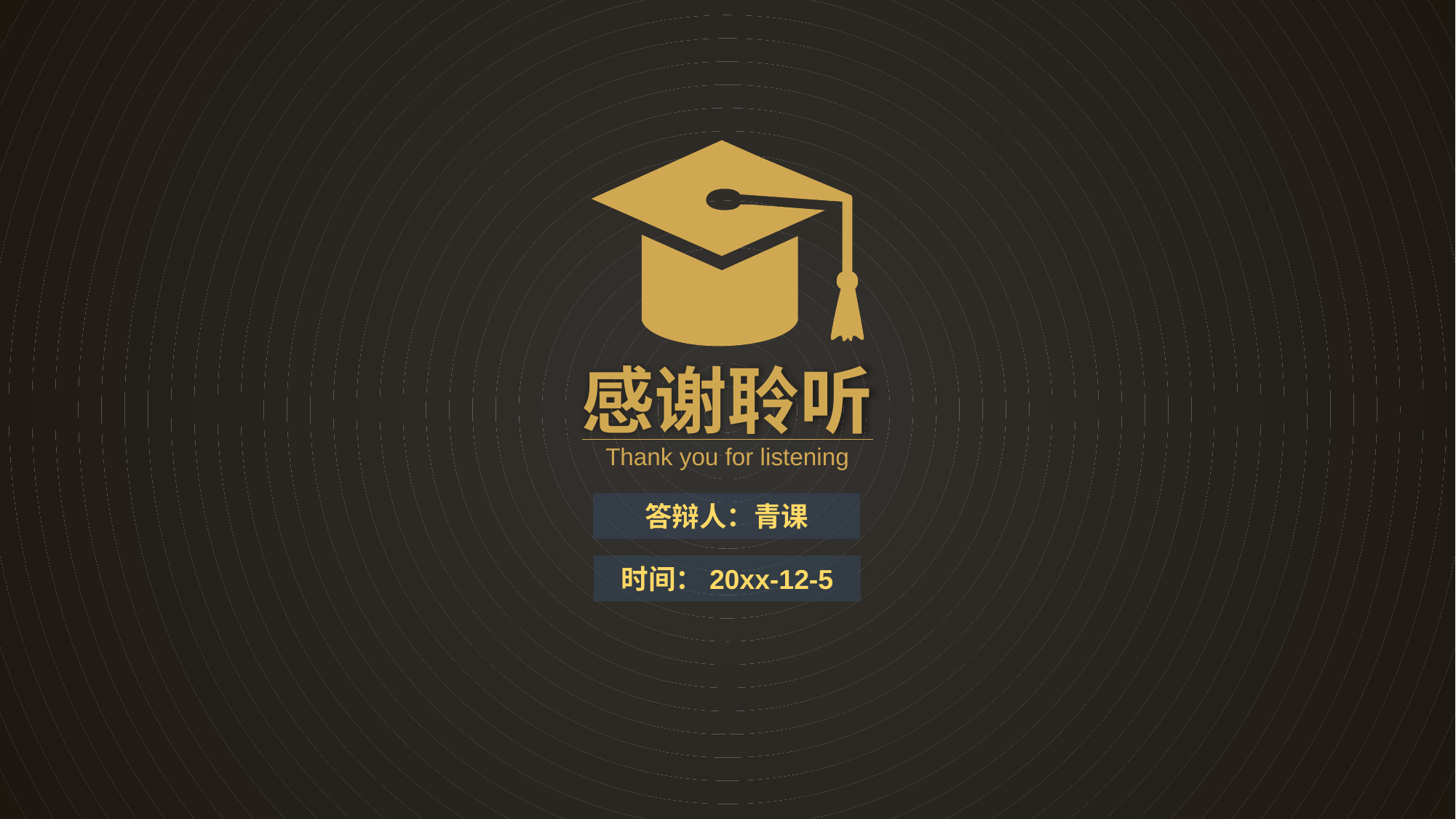

感谢聆听
Thank you for listening
答辩人：青课
时间：20xx-12-5